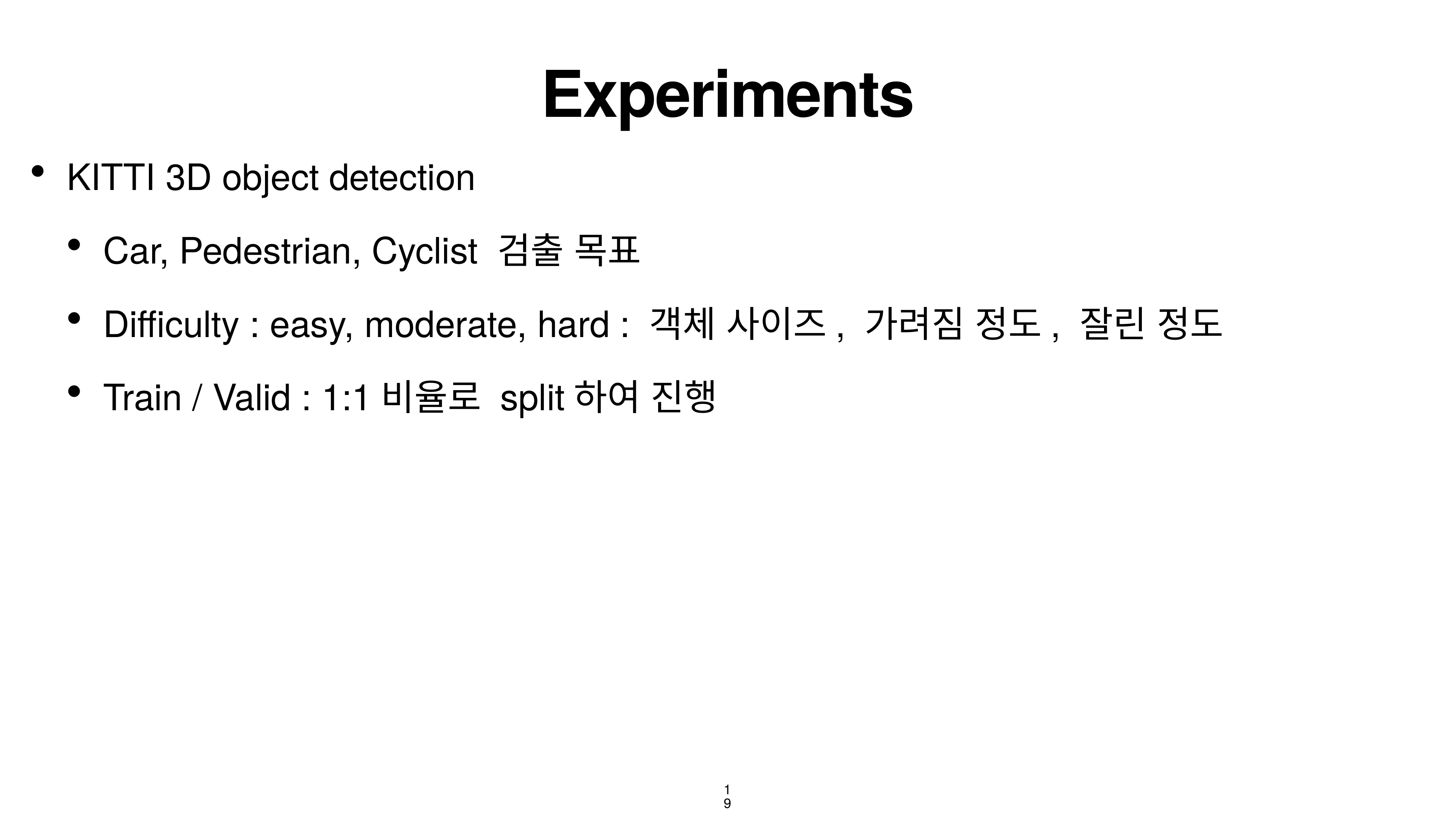

# Experiments
KITTI 3D object detection
Car, Pedestrian, Cyclist 검출 목표
Difficulty : easy, moderate, hard : 객체 사이즈, 가려짐 정도, 잘린 정도
Train / Valid : 1:1비율로 split하여 진행
19